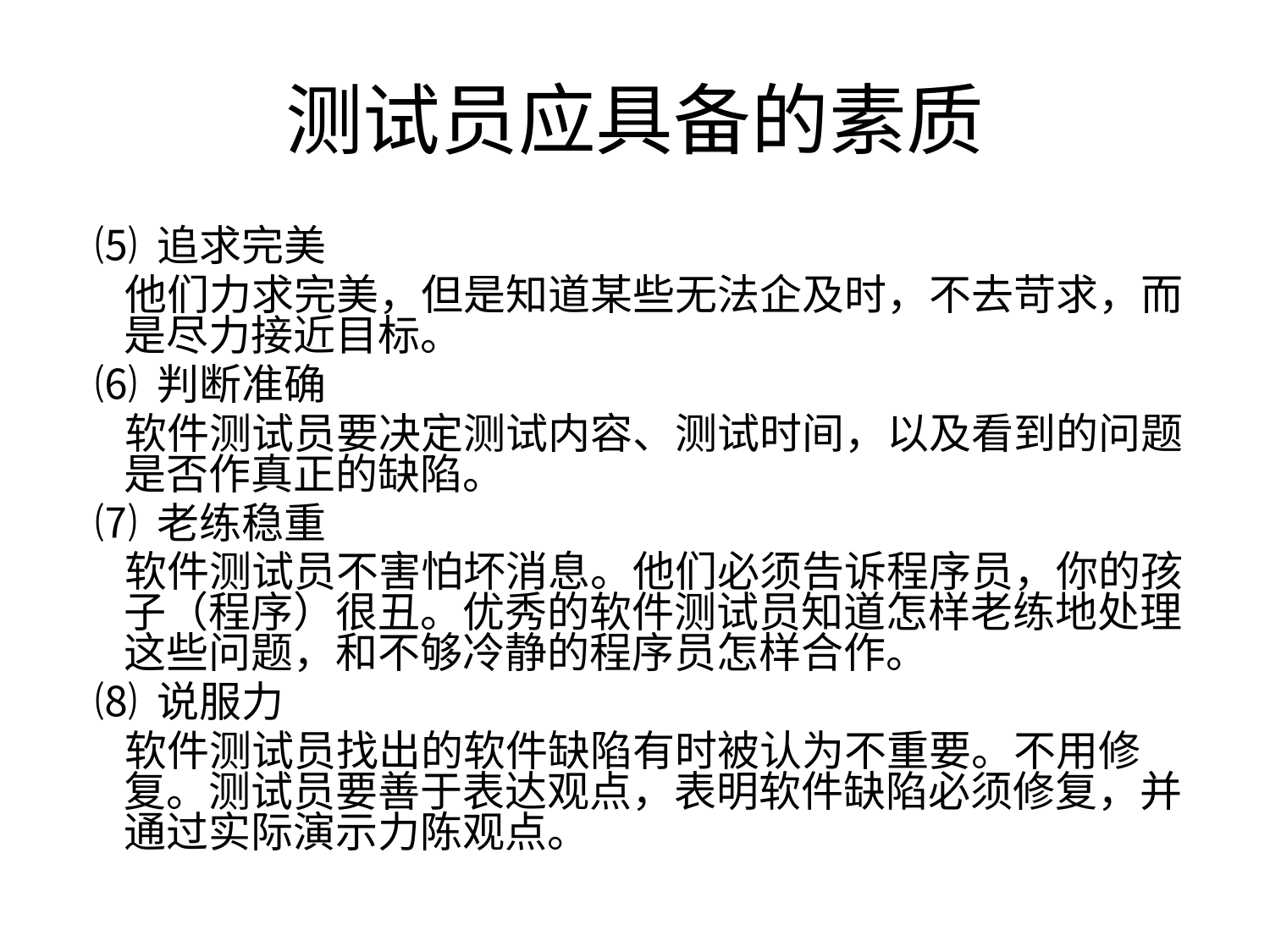

# 测试员应具备的素质
  ⑸ 追求完美
    他们力求完美，但是知道某些无法企及时，不去苛求，而是尽力接近目标。
  ⑹ 判断准确
    软件测试员要决定测试内容、测试时间，以及看到的问题是否作真正的缺陷。
  ⑺ 老练稳重
    软件测试员不害怕坏消息。他们必须告诉程序员，你的孩子（程序）很丑。优秀的软件测试员知道怎样老练地处理这些问题，和不够冷静的程序员怎样合作。
  ⑻ 说服力
    软件测试员找出的软件缺陷有时被认为不重要。不用修复。测试员要善于表达观点，表明软件缺陷必须修复，并通过实际演示力陈观点。